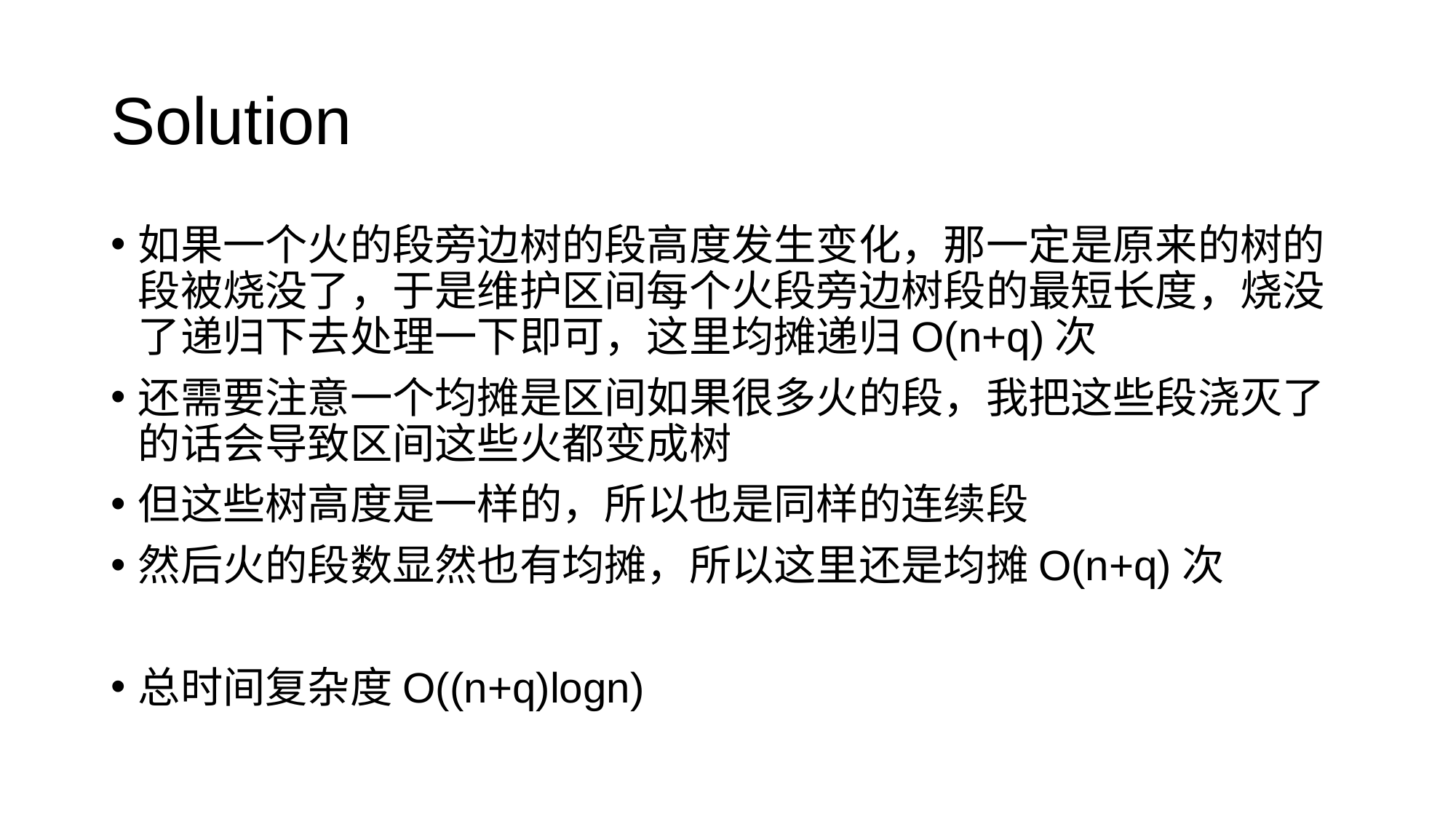

# Solution
如果一个火的段旁边树的段高度发生变化，那一定是原来的树的段被烧没了，于是维护区间每个火段旁边树段的最短长度，烧没了递归下去处理一下即可，这里均摊递归O(n+q)次
还需要注意一个均摊是区间如果很多火的段，我把这些段浇灭了的话会导致区间这些火都变成树
但这些树高度是一样的，所以也是同样的连续段
然后火的段数显然也有均摊，所以这里还是均摊O(n+q)次

总时间复杂度O((n+q)logn)